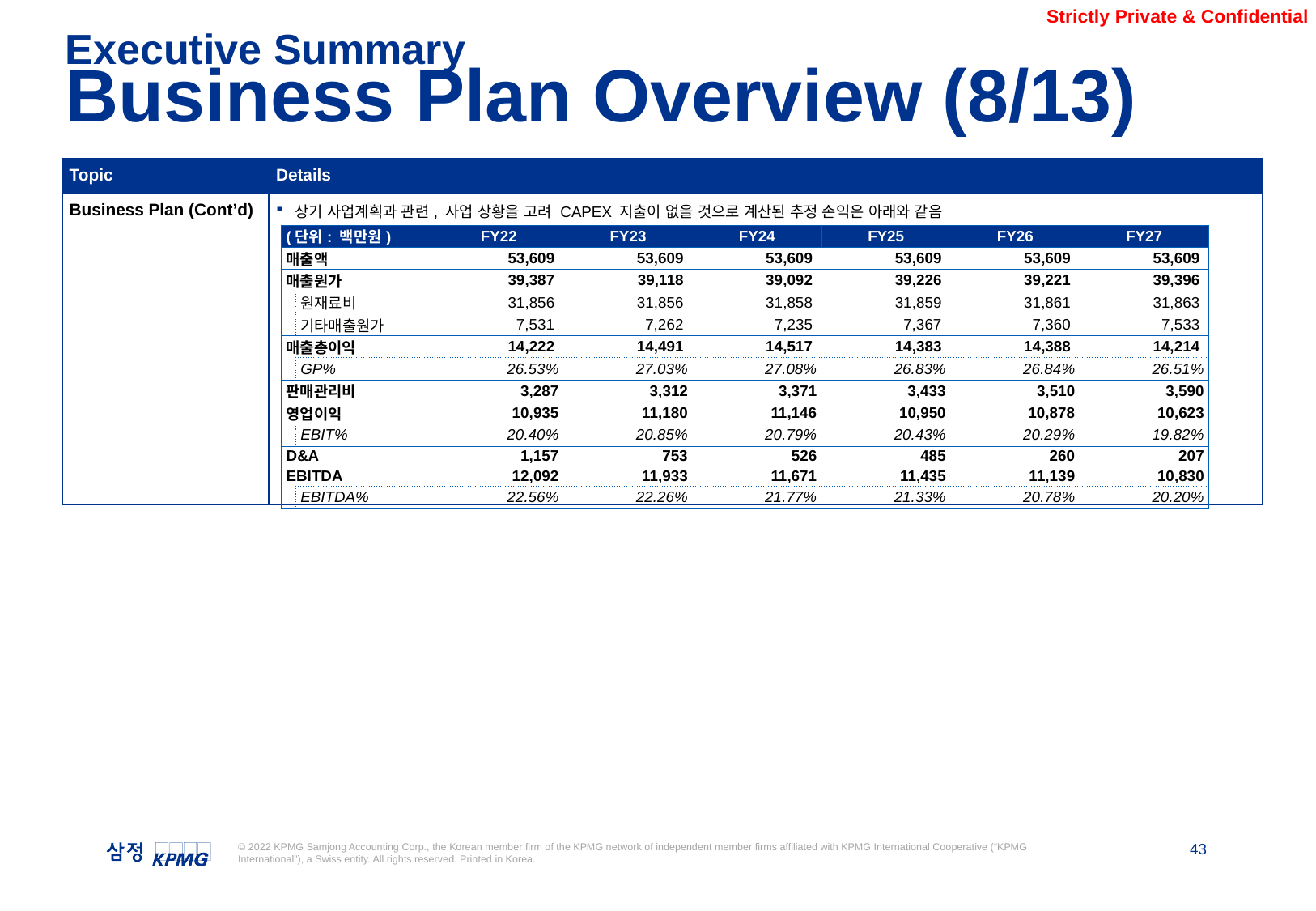

Executive Summary
Business Plan Overview (8/13)
| Topic | Details |
| --- | --- |
| Business Plan (Cont’d) | 상기 사업계획과 관련, 사업 상황을 고려 CAPEX 지출이 없을 것으로 계산된 추정 손익은 아래와 같음 |
| (단위: 백만원) |  | FY22 | FY23 | FY24 | FY25 | FY26 | FY27 |
| --- | --- | --- | --- | --- | --- | --- | --- |
| 매출액 |  | 53,609 | 53,609 | 53,609 | 53,609 | 53,609 | 53,609 |
| 매출원가 |  | 39,387 | 39,118 | 39,092 | 39,226 | 39,221 | 39,396 |
|  | 원재료비 | 31,856 | 31,856 | 31,858 | 31,859 | 31,861 | 31,863 |
|  | 기타매출원가 | 7,531 | 7,262 | 7,235 | 7,367 | 7,360 | 7,533 |
| 매출총이익 |  | 14,222 | 14,491 | 14,517 | 14,383 | 14,388 | 14,214 |
|  | GP% | 26.53% | 27.03% | 27.08% | 26.83% | 26.84% | 26.51% |
| 판매관리비 |  | 3,287 | 3,312 | 3,371 | 3,433 | 3,510 | 3,590 |
| 영업이익 |  | 10,935 | 11,180 | 11,146 | 10,950 | 10,878 | 10,623 |
|  | EBIT% | 20.40% | 20.85% | 20.79% | 20.43% | 20.29% | 19.82% |
| D&A |  | 1,157 | 753 | 526 | 485 | 260 | 207 |
| EBITDA |  | 12,092 | 11,933 | 11,671 | 11,435 | 11,139 | 10,830 |
|  | EBITDA% | 22.56% | 22.26% | 21.77% | 21.33% | 20.78% | 20.20% |